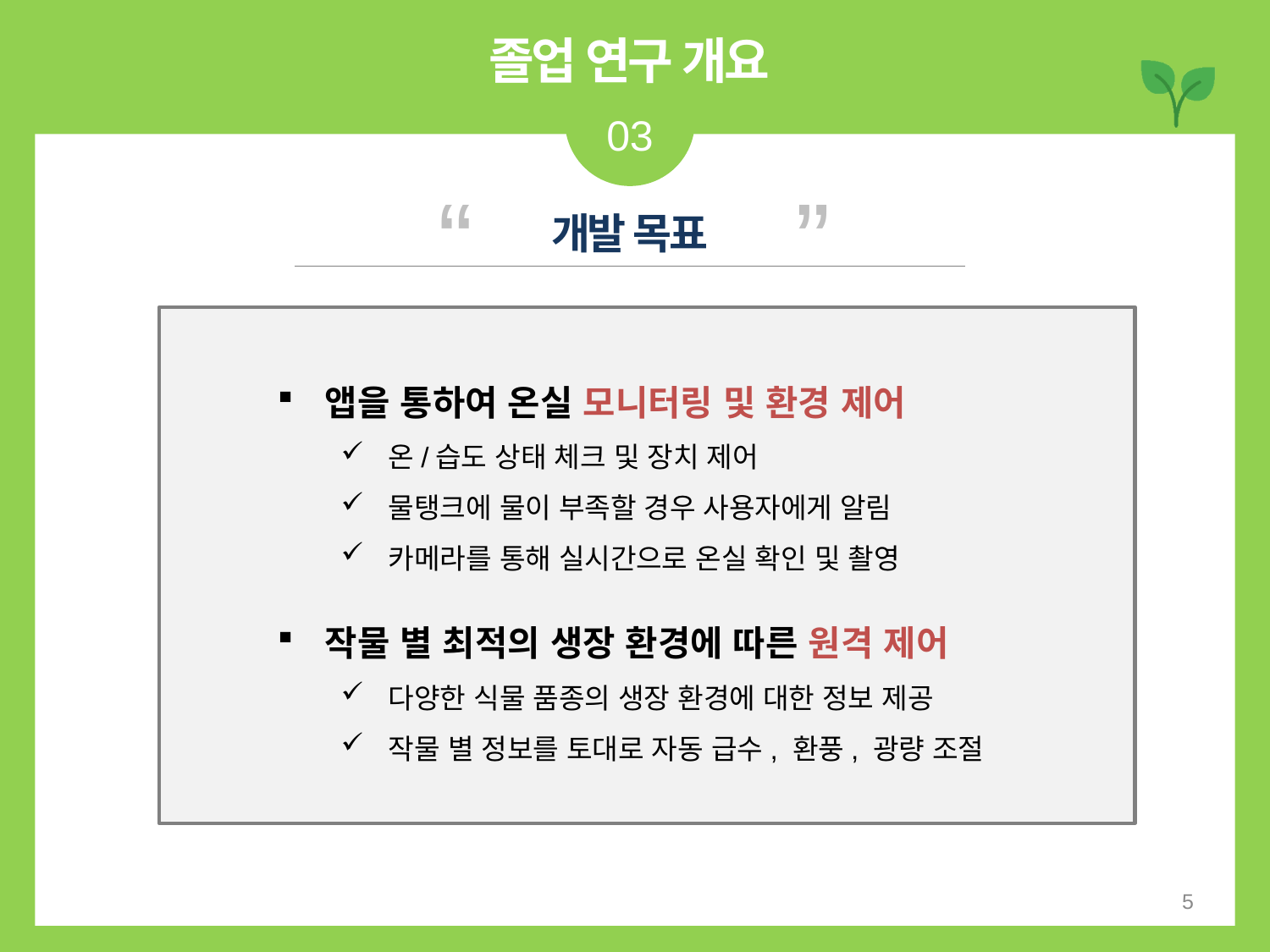

졸업 연구 개요

03

“           ”
개발 목표

앱을 통하여 온실 모니터링 및 환경 제어
온/습도 상태 체크 및 장치 제어
물탱크에 물이 부족할 경우 사용자에게 알림
카메라를 통해 실시간으로 온실 확인 및 촬영

작물 별 최적의 생장 환경에 따른 원격 제어
다양한 식물 품종의 생장 환경에 대한 정보 제공
작물 별 정보를 토대로 자동 급수, 환풍, 광량 조절
5